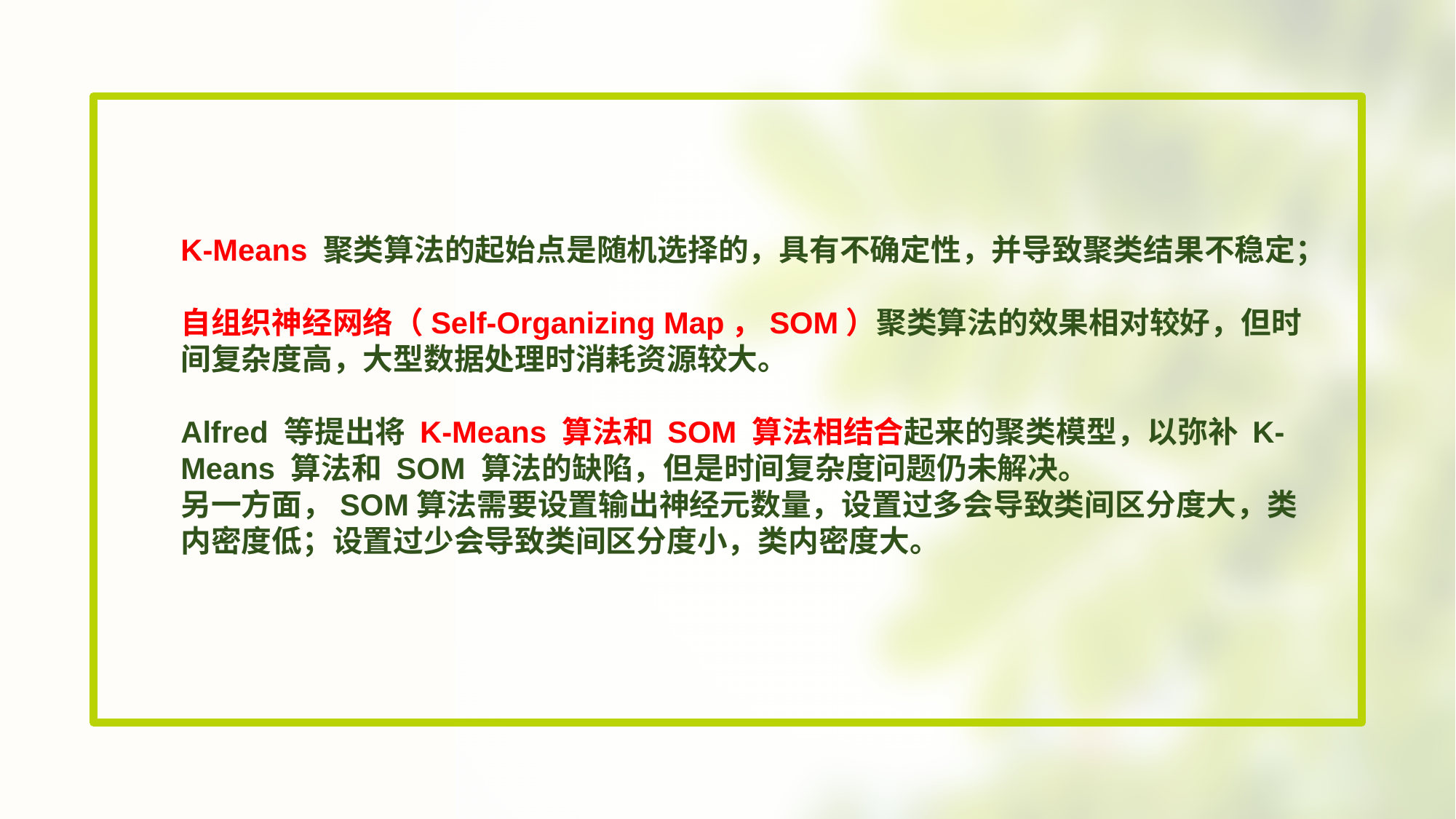

K-Means 聚类算法的起始点是随机选择的，具有不确定性，并导致聚类结果不稳定；

自组织神经网络（Self-Organizing Map，SOM）聚类算法的效果相对较好，但时间复杂度高，大型数据处理时消耗资源较大。

Alfred 等提出将 K-Means 算法和 SOM 算法相结合起来的聚类模型，以弥补 K-Means 算法和 SOM 算法的缺陷，但是时间复杂度问题仍未解决。
另一方面，SOM算法需要设置输出神经元数量，设置过多会导致类间区分度大，类内密度低；设置过少会导致类间区分度小，类内密度大。